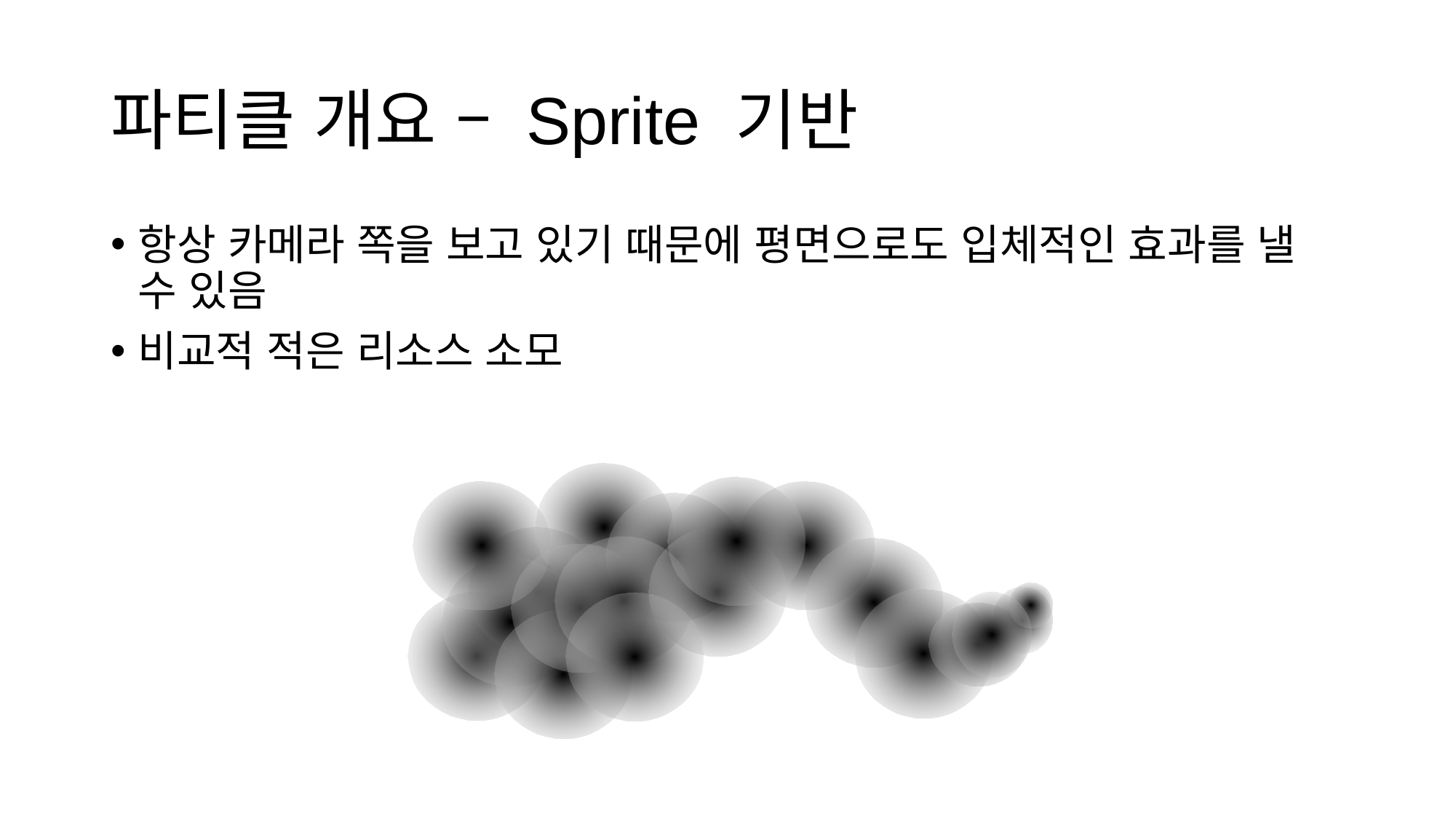

# 파티클 개요 – Sprite 기반
항상 카메라 쪽을 보고 있기 때문에 평면으로도 입체적인 효과를 낼 수 있음
비교적 적은 리소스 소모